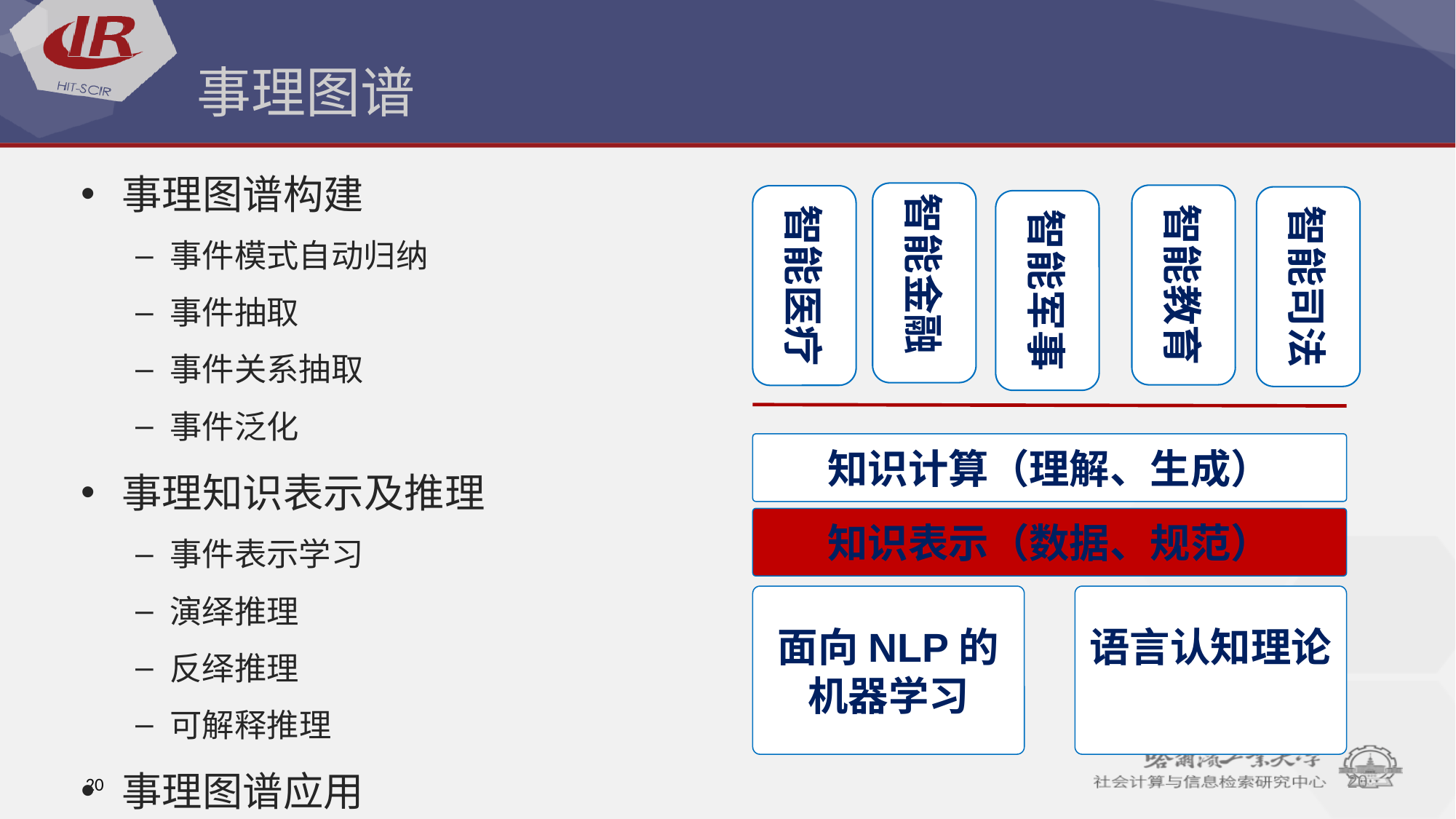

# 事理图谱
事理图谱构建
事件模式自动归纳
事件抽取
事件关系抽取
事件泛化
事理知识表示及推理
事件表示学习
演绎推理
反绎推理
可解释推理
事理图谱应用
消费意图挖掘
金融市场预测
   智能金融
智能教育
智能医疗
智能司法
知识计算（理解、生成）
语言认知理论

面向NLP的
机器学习
智能军事
知识表示（数据、规范）
20
20